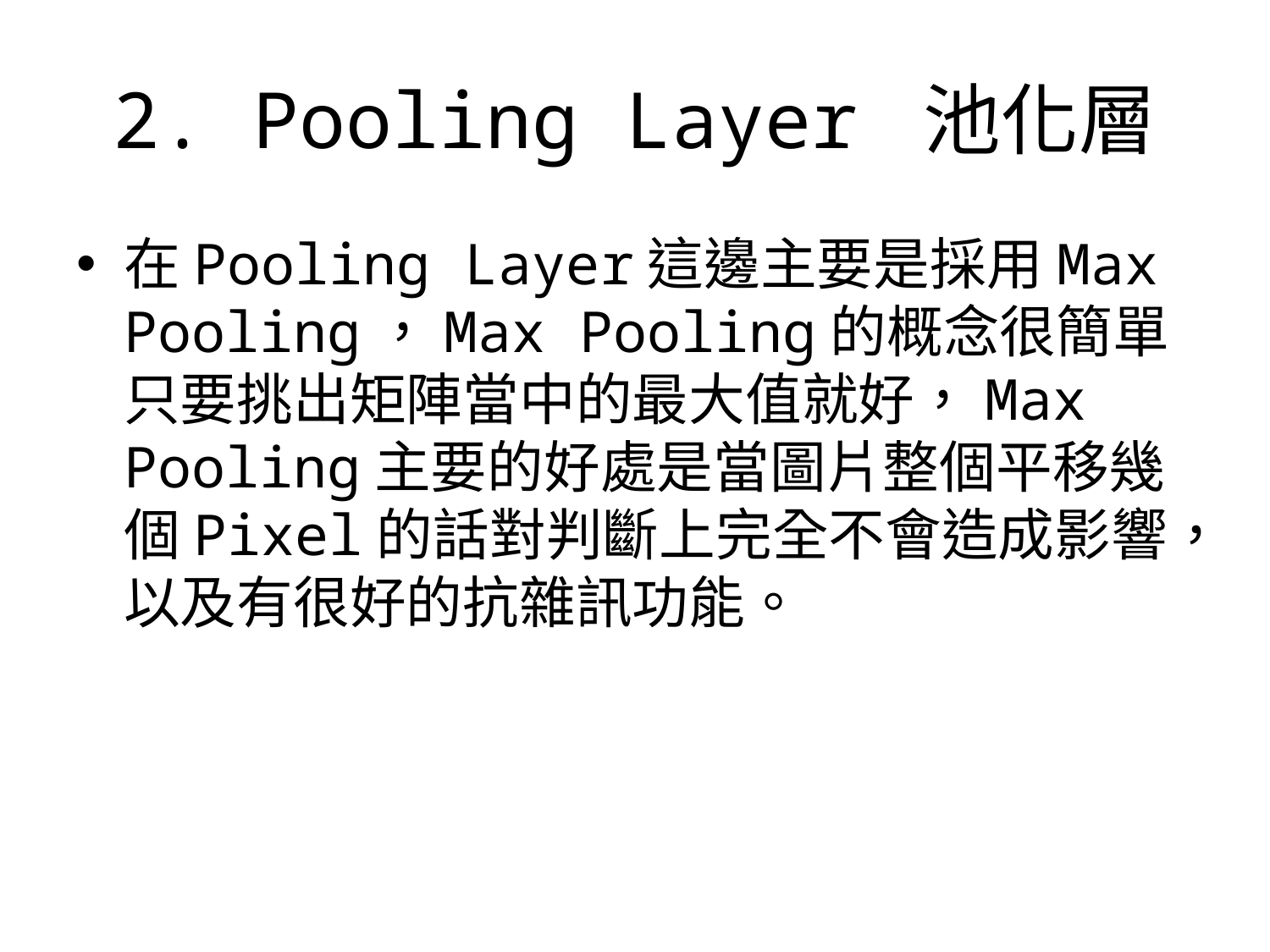

# 2. Pooling Layer 池化層
在Pooling Layer這邊主要是採用Max Pooling，Max Pooling的概念很簡單只要挑出矩陣當中的最大值就好，Max Pooling主要的好處是當圖片整個平移幾個Pixel的話對判斷上完全不會造成影響，以及有很好的抗雜訊功能。